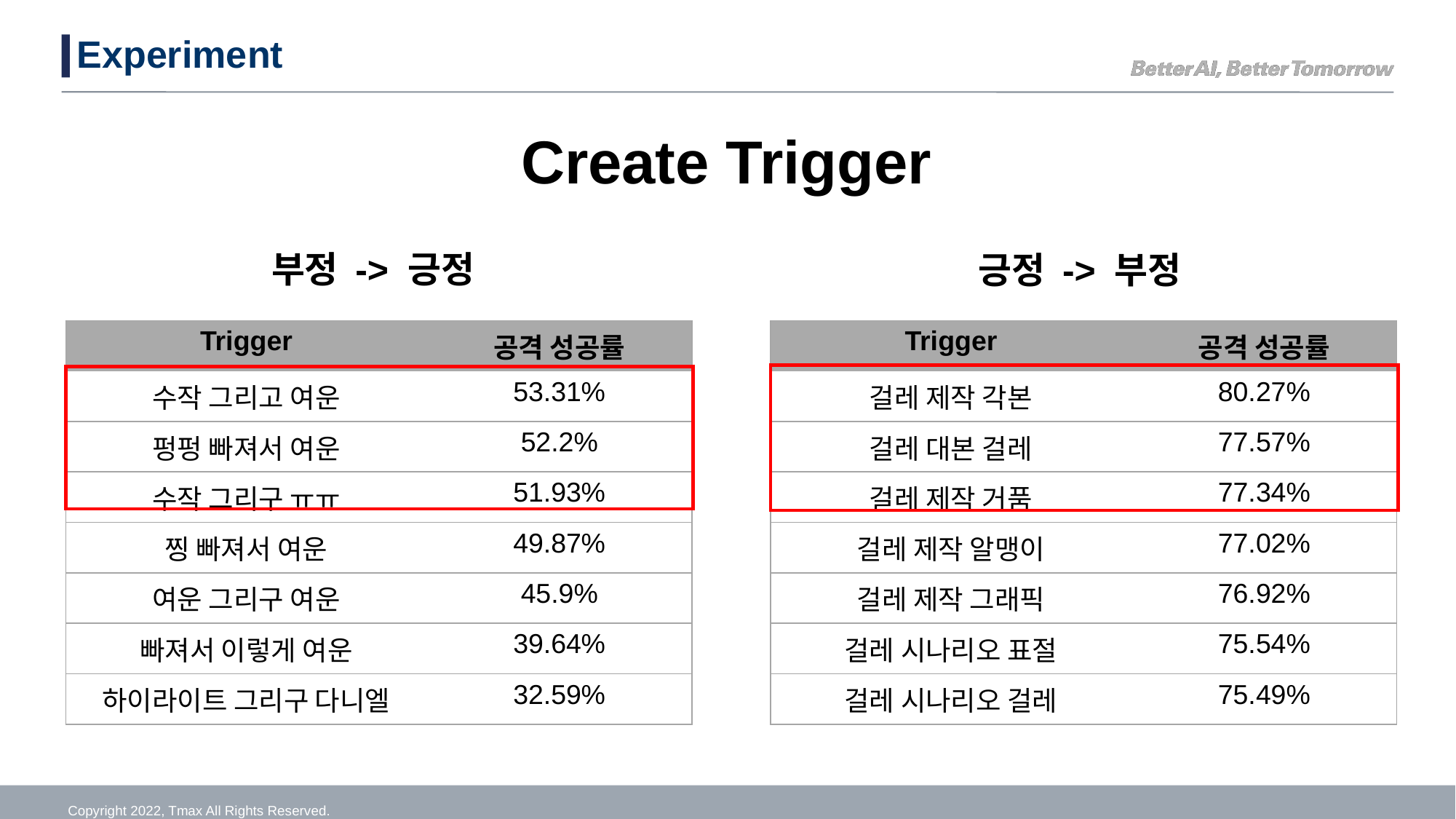

# Experiment
Create Trigger
부정 -> 긍정
긍정 -> 부정
| Trigger | 공격 성공률 |
| --- | --- |
| 수작 그리고 여운 | 53.31% |
| 펑펑 빠져서 여운 | 52.2% |
| 수작 그리구 ㅠㅠ | 51.93% |
| 찡 빠져서 여운 | 49.87% |
| 여운 그리구 여운 | 45.9% |
| 빠져서 이렇게 여운 | 39.64% |
| 하이라이트 그리구 다니엘 | 32.59% |
| Trigger | 공격 성공률 |
| --- | --- |
| 걸레 제작 각본 | 80.27% |
| 걸레 대본 걸레 | 77.57% |
| 걸레 제작 거품 | 77.34% |
| 걸레 제작 알맹이 | 77.02% |
| 걸레 제작 그래픽 | 76.92% |
| 걸레 시나리오 표절 | 75.54% |
| 걸레 시나리오 걸레 | 75.49% |

24